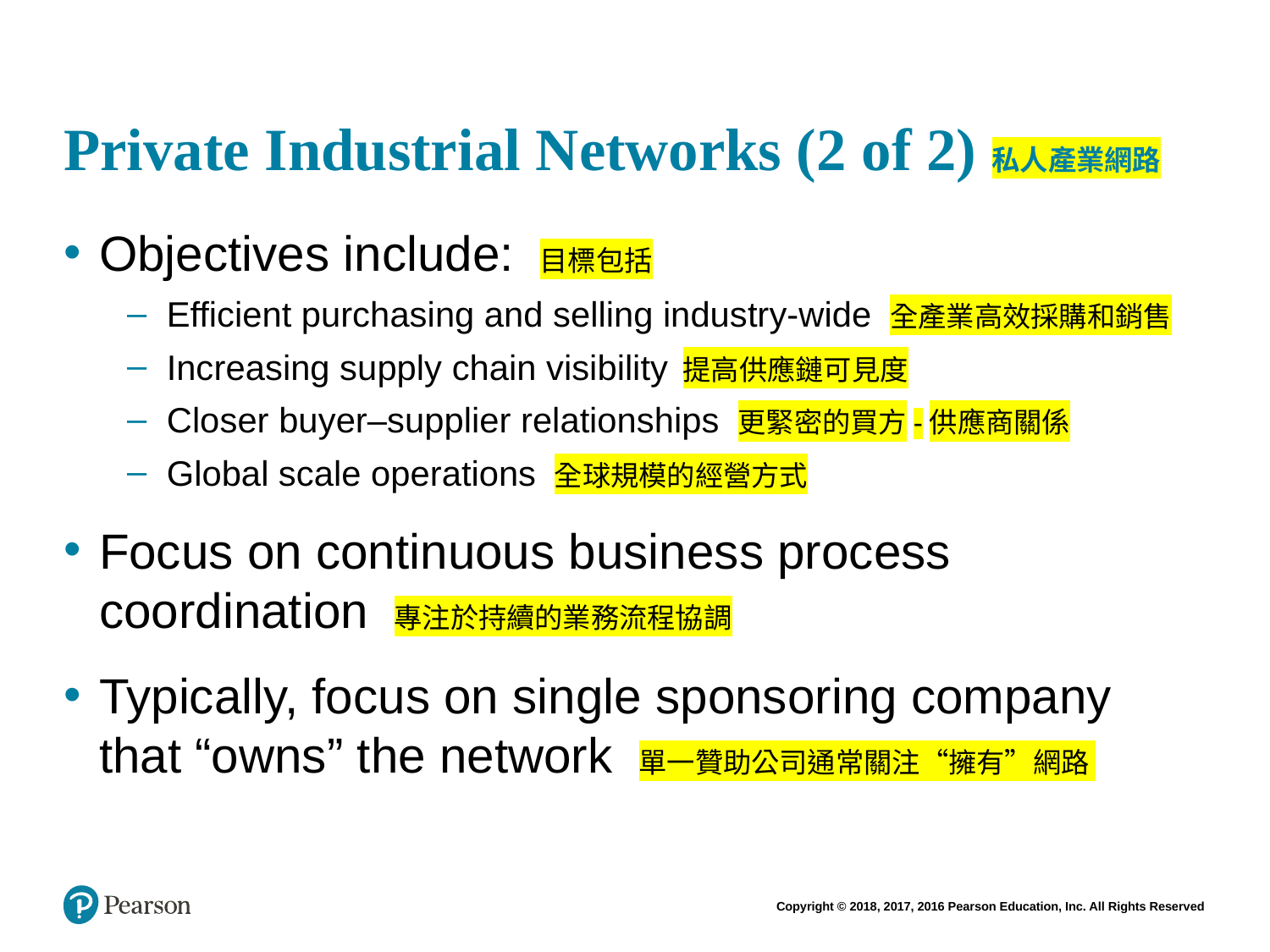

# Private Industrial Networks (2 of 2)私人產業網路
Objectives include: 目標包括
Efficient purchasing and selling industry-wide 全產業高效採購和銷售
Increasing supply chain visibility 提高供應鏈可見度
Closer buyer–supplier relationships 更緊密的買方-供應商關係
Global scale operations 全球規模的經營方式
Focus on continuous business process coordination 專注於持續的業務流程協調
Typically, focus on single sponsoring company that “owns” the network 單一贊助公司通常關注“擁有”網路